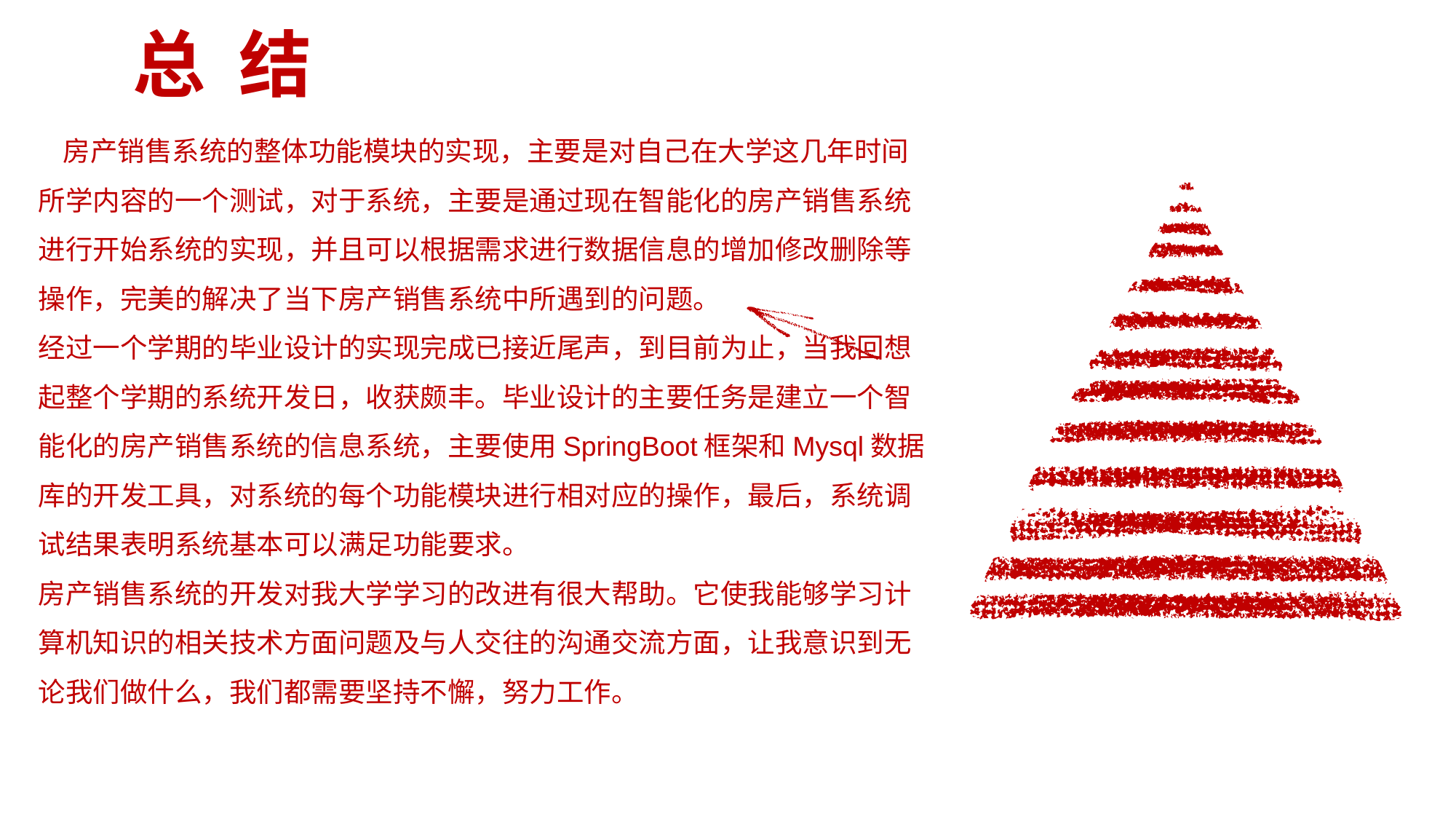

总  结
   房产销售系统的整体功能模块的实现，主要是对自己在大学这几年时间所学内容的一个测试，对于系统，主要是通过现在智能化的房产销售系统进行开始系统的实现，并且可以根据需求进行数据信息的增加修改删除等操作，完美的解决了当下房产销售系统中所遇到的问题。
经过一个学期的毕业设计的实现完成已接近尾声，到目前为止，当我回想起整个学期的系统开发日，收获颇丰。毕业设计的主要任务是建立一个智能化的房产销售系统的信息系统，主要使用SpringBoot框架和Mysql数据库的开发工具，对系统的每个功能模块进行相对应的操作，最后，系统调试结果表明系统基本可以满足功能要求。
房产销售系统的开发对我大学学习的改进有很大帮助。它使我能够学习计算机知识的相关技术方面问题及与人交往的沟通交流方面，让我意识到无论我们做什么，我们都需要坚持不懈，努力工作。